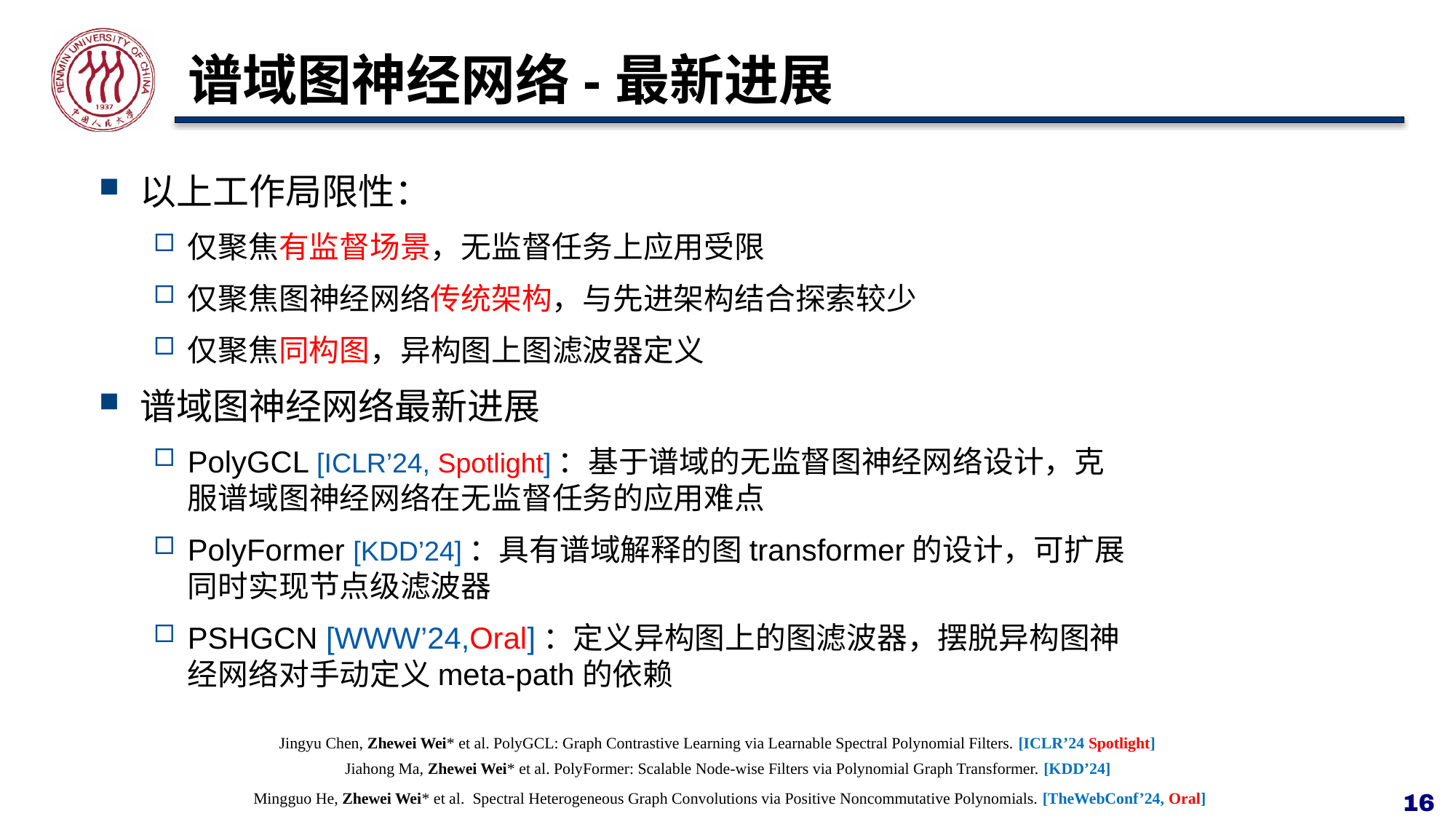

# 谱域图神经网络-最新进展
以上工作局限性：
仅聚焦有监督场景，无监督任务上应用受限
仅聚焦图神经网络传统架构，与先进架构结合探索较少
仅聚焦同构图，异构图上图滤波器定义
谱域图神经网络最新进展
PolyGCL [ICLR’24, Spotlight]：基于谱域的无监督图神经网络设计，克服谱域图神经网络在无监督任务的应用难点
PolyFormer [KDD’24]：具有谱域解释的图transformer的设计，可扩展同时实现节点级滤波器
PSHGCN [WWW’24,Oral]：定义异构图上的图滤波器，摆脱异构图神经网络对手动定义meta-path的依赖

 Jingyu Chen, Zhewei Wei* et al. PolyGCL: Graph Contrastive Learning via Learnable Spectral Polynomial Filters. [ICLR’24 Spotlight]
Jiahong Ma, Zhewei Wei* et al. PolyFormer: Scalable Node-wise Filters via Polynomial Graph Transformer. [KDD’24]
 Mingguo He, Zhewei Wei* et al.  Spectral Heterogeneous Graph Convolutions via Positive Noncommutative Polynomials. [TheWebConf’24, Oral]